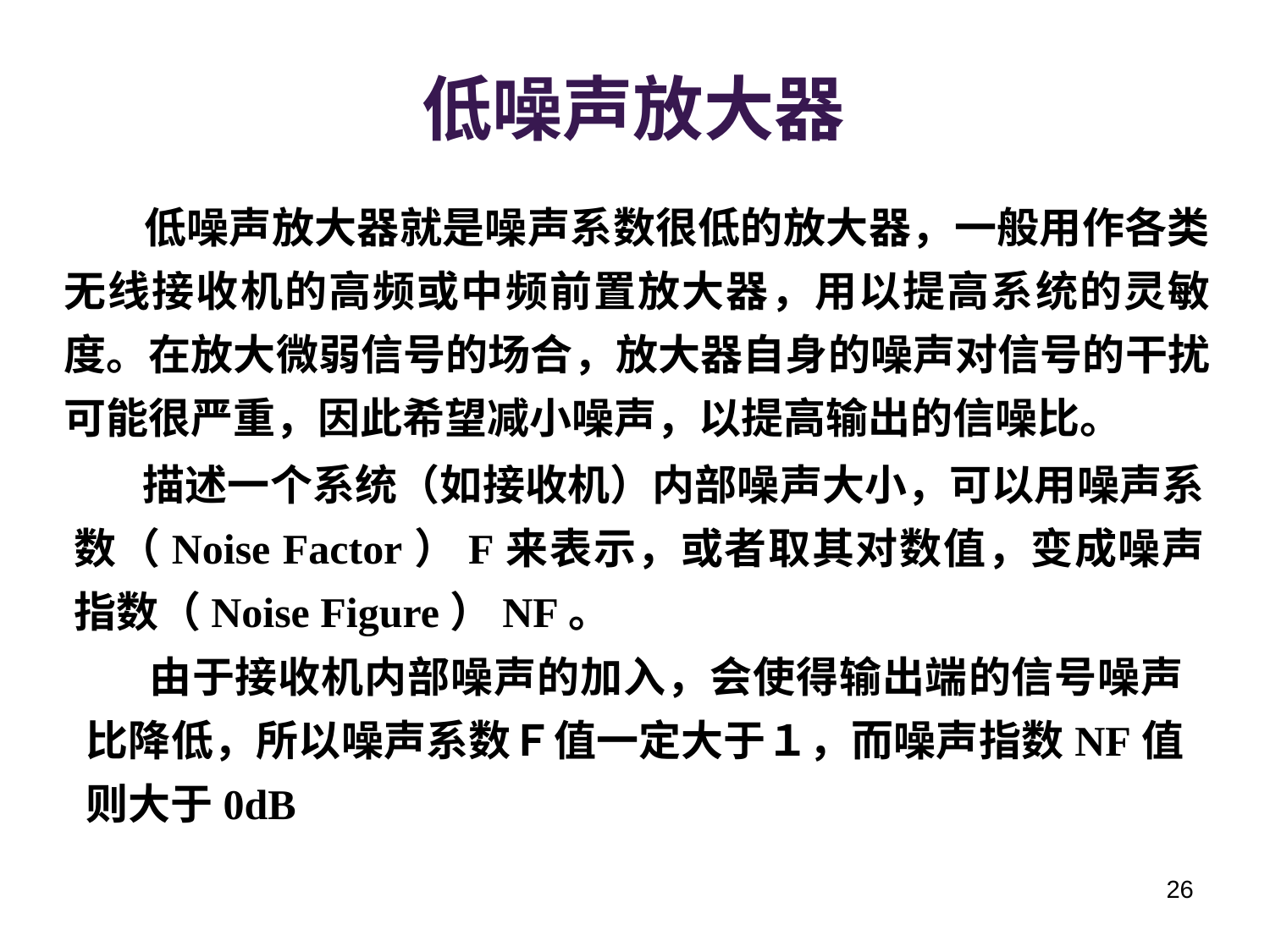

# 低噪声放大器
       低噪声放大器就是噪声系数很低的放大器，一般用作各类无线接收机的高频或中频前置放大器，用以提高系统的灵敏度。在放大微弱信号的场合，放大器自身的噪声对信号的干扰可能很严重，因此希望减小噪声，以提高输出的信噪比。
      描述一个系统（如接收机）内部噪声大小，可以用噪声系数（Noise Factor）F来表示，或者取其对数值，变成噪声指数（Noise Figure）NF。
     由于接收机内部噪声的加入，会使得输出端的信号噪声比降低，所以噪声系数Ｆ值一定大于１，而噪声指数NF值则大于0dB
26